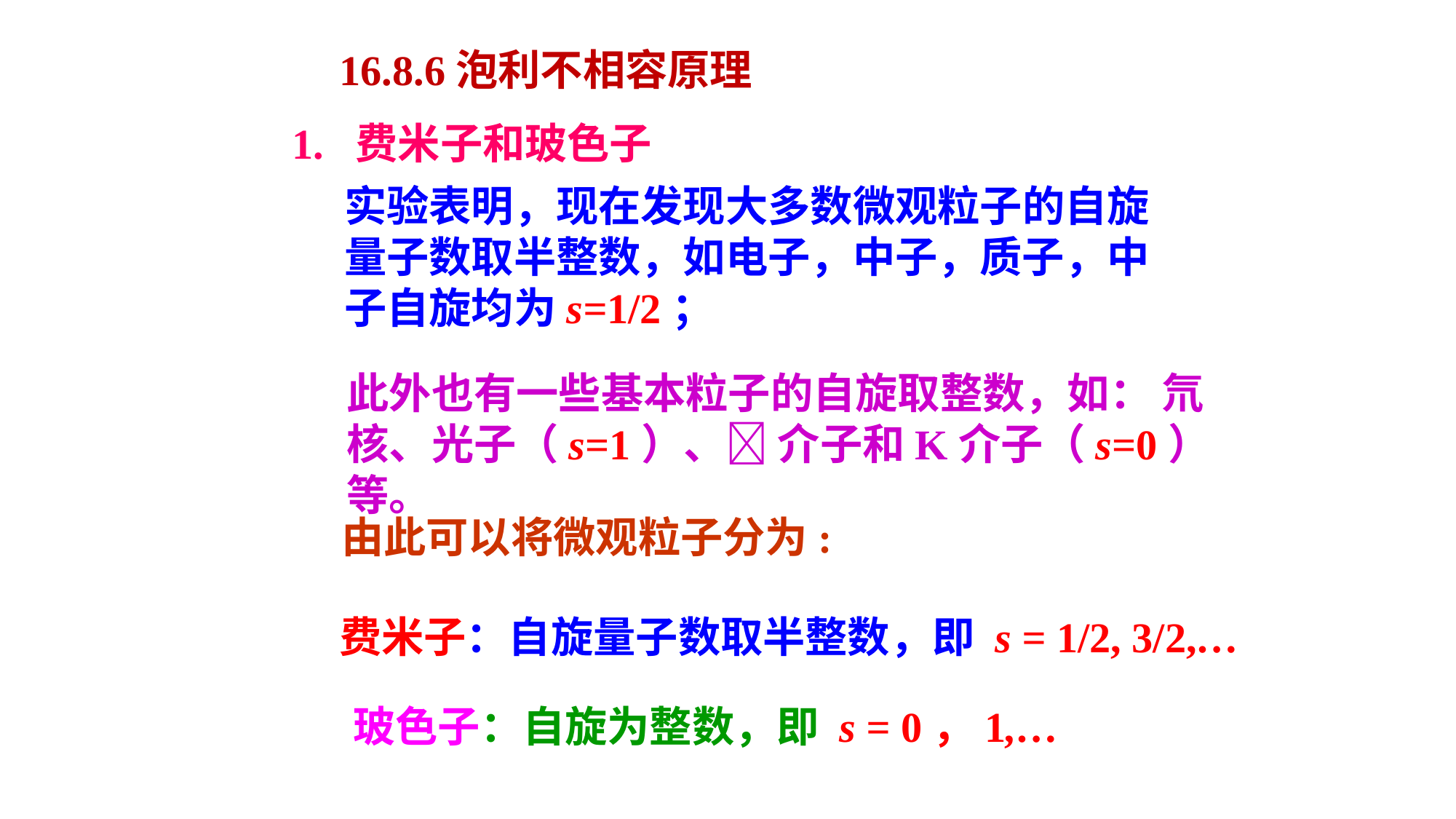

16.8.6泡利不相容原理
1.  费米子和玻色子
实验表明，现在发现大多数微观粒子的自旋量子数取半整数，如电子，中子，质子，中子自旋均为s=1/2；
此外也有一些基本粒子的自旋取整数，如： 氘核、光子（s=1）、π 介子和K介子（s=0）等。
由此可以将微观粒子分为:
费米子：自旋量子数取半整数，即 s = 1/2, 3/2,…
玻色子：自旋为整数，即 s = 0，1,…